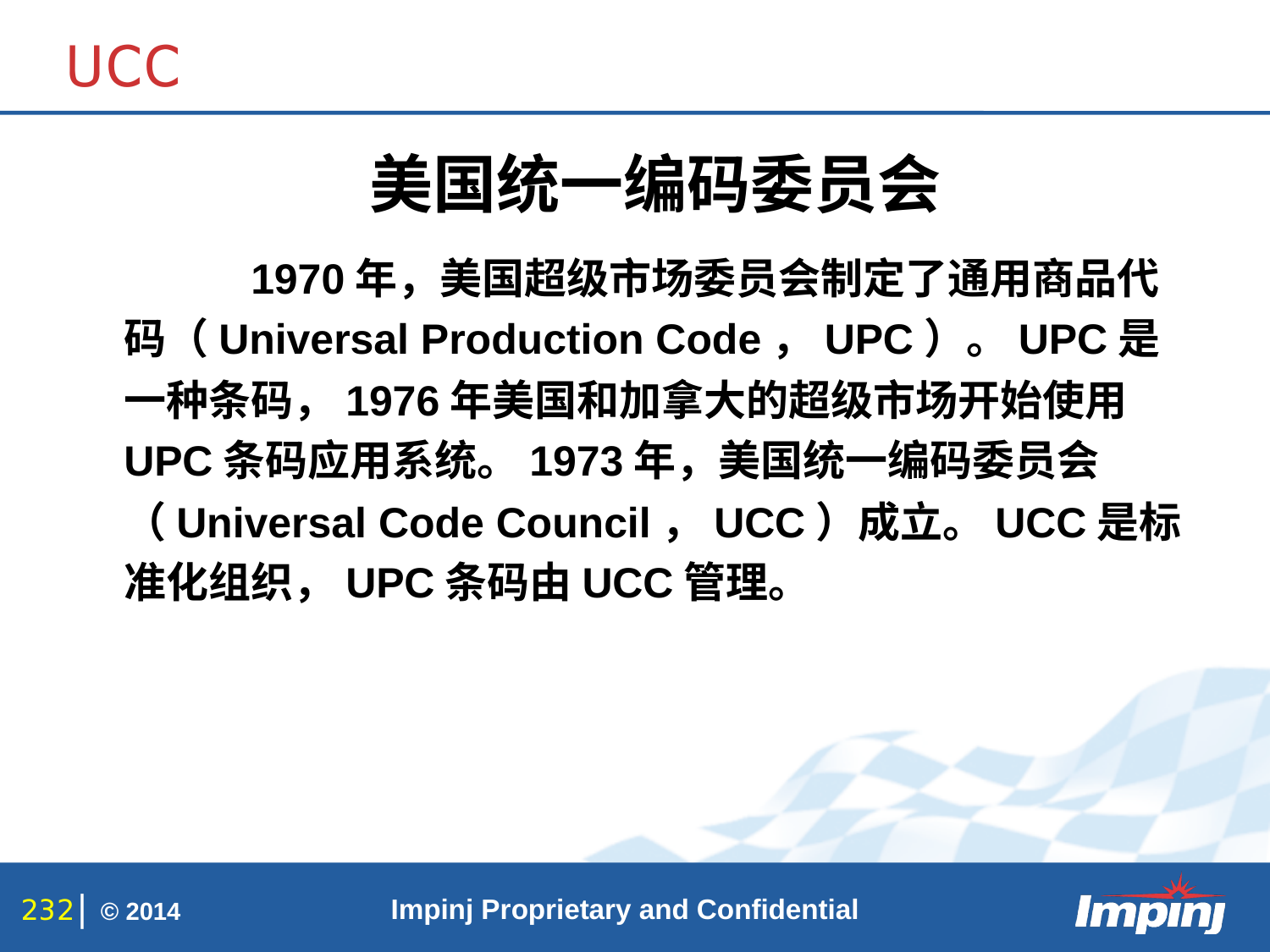

# UCC
美国统一编码委员会
	1970年，美国超级市场委员会制定了通用商品代码（Universal Production Code，UPC）。UPC是一种条码，1976年美国和加拿大的超级市场开始使用UPC条码应用系统。1973年，美国统一编码委员会（Universal Code Council，UCC）成立。UCC是标准化组织，UPC条码由UCC管理。